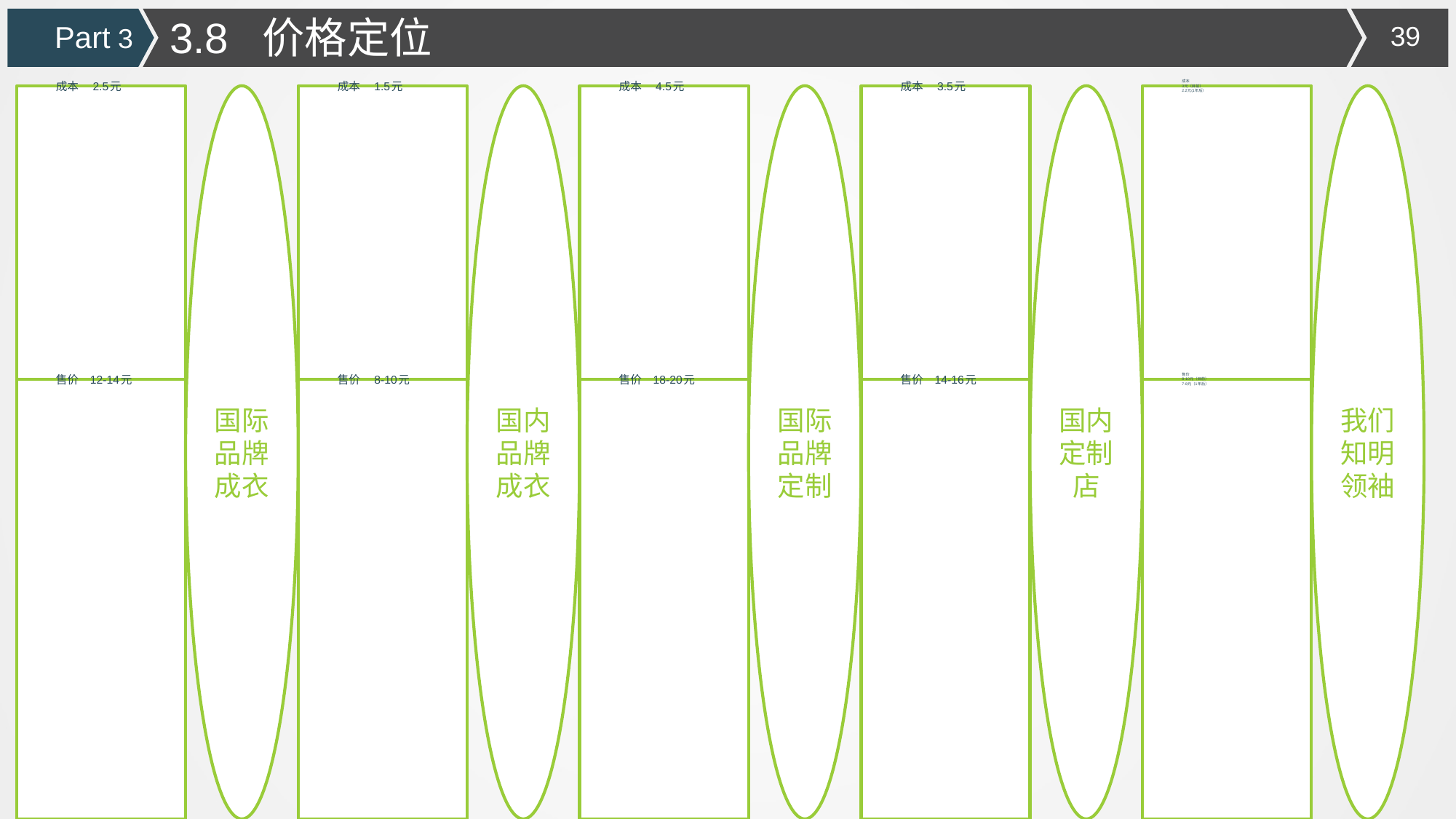

3.8  价格定位
Part 3
国际品牌
成衣
成本     2.5元
售价    12-14元
国内品牌
成衣
成本     1.5元
售价     8-10元
国际品牌定制
成本     4.5元
售价    18-20元
国内定制店
我们
知明领袖
成本     3.5元
成本
3元（目前）
2.2元(1年后）
售价    14-16元
售价
8-10元（目前）
7-8元（1年后）